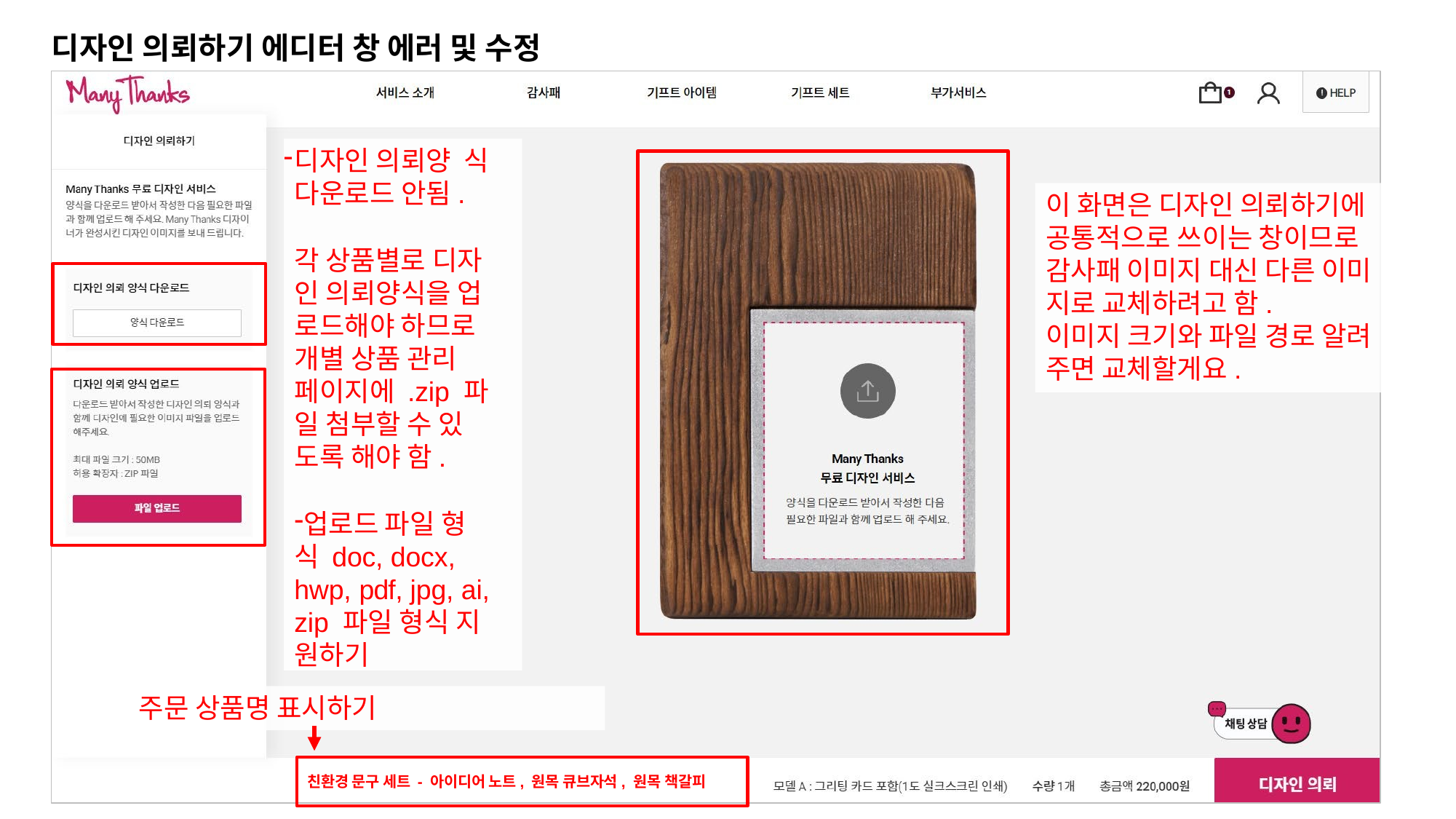

# 디자인 의뢰하기 에디터 창 에러 및 수정

디자인 의뢰양  식 다운로드 안됨.

각 상품별로 디자  인 의뢰양식을 업  로드해야 하므로  개별 상품 관리  페이지에 .zip 파  일 첨부할 수 있  도록 해야 함.

업로드 파일 형  식 doc, docx,  hwp, pdf, jpg, ai,  zip 파일 형식 지  원하기

이 화면은 디자인 의뢰하기에  공통적으로 쓰이는 창이므로  감사패 이미지 대신 다른 이미  지로 교체하려고 함.
이미지 크기와 파일 경로 알려  주면 교체할게요.

주문 상품명 표시하기

친환경 문구 세트 - 아이디어 노트, 원목 큐브자석, 원목 책갈피